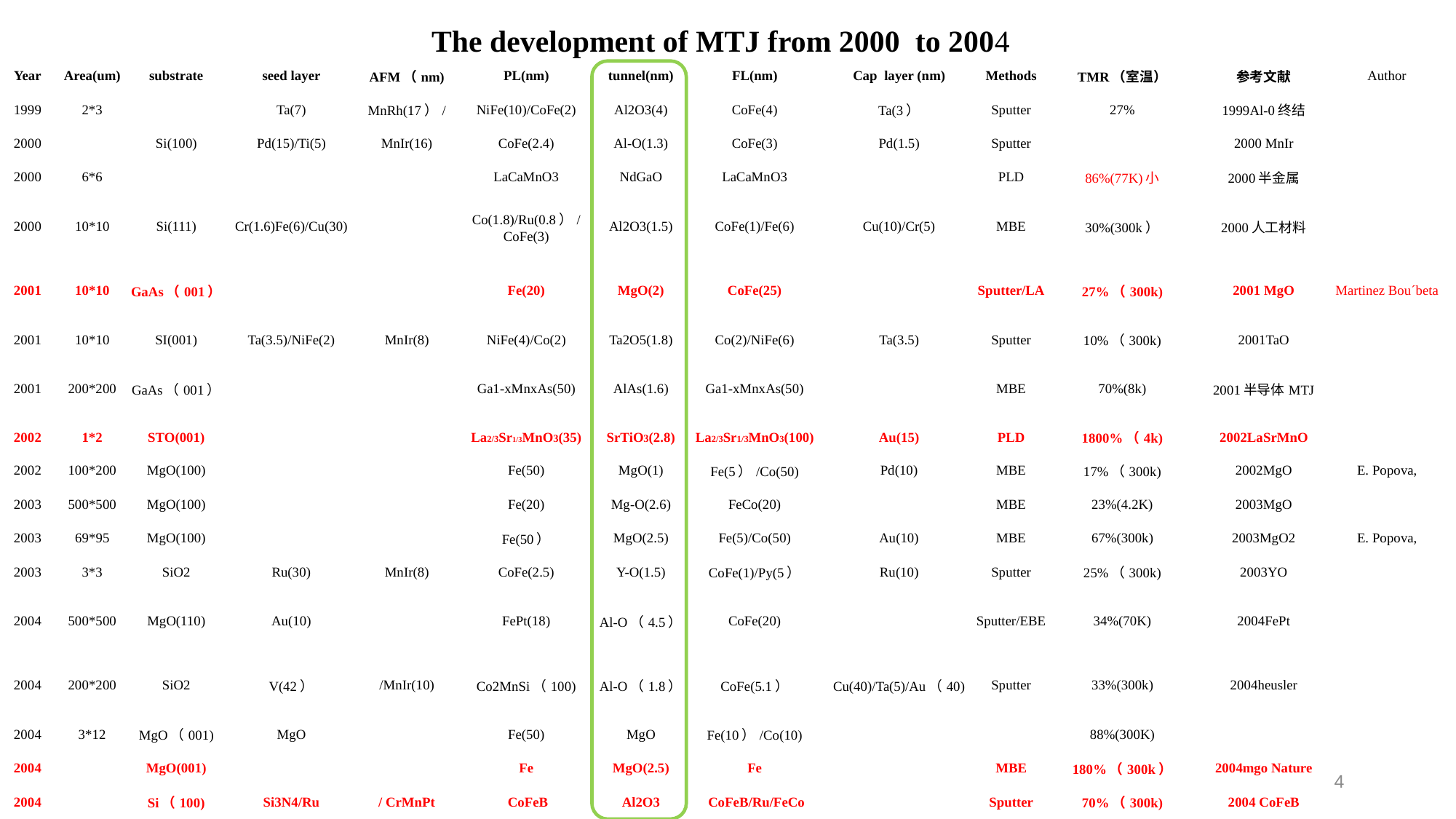

| The development of MTJ from 2000 to 2004 |  |  |  |  |  |  |  |  |  |  |  |  |
| --- | --- | --- | --- | --- | --- | --- | --- | --- | --- | --- | --- | --- |
| Year | Area(um) | substrate | seed layer | AFM（nm) | PL(nm) | tunnel(nm) | FL(nm) | Cap layer (nm) | Methods | TMR（室温） | 参考文献 | Author |
| 1999 | 2\*3 |  | Ta(7) | MnRh(17）/ | NiFe(10)/CoFe(2) | Al2O3(4) | CoFe(4) | Ta(3） | Sputter | 27% | 1999Al-0终结 |  |
| 2000 |  | Si(100) | Pd(15)/Ti(5) | MnIr(16) | CoFe(2.4) | Al-O(1.3) | CoFe(3) | Pd(1.5) | Sputter |  | 2000 MnIr |  |
| 2000 | 6\*6 |  |  |  | LaCaMnO3 | NdGaO | LaCaMnO3 |  | PLD | 86%(77K)小 | 2000半金属 |  |
| 2000 | 10\*10 | Si(111) | Cr(1.6)Fe(6)/Cu(30) |  | Co(1.8)/Ru(0.8）/CoFe(3) | Al2O3(1.5) | CoFe(1)/Fe(6) | Cu(10)/Cr(5) | MBE | 30%(300k） | 2000人工材料 |  |
| 2001 | 10\*10 | GaAs（001） |  |  | Fe(20) | MgO(2) | CoFe(25) |  | Sputter/LA | 27%（300k) | 2001 MgO | Martinez Bou´beta |
| 2001 | 10\*10 | SI(001) | Ta(3.5)/NiFe(2) | MnIr(8) | NiFe(4)/Co(2) | Ta2O5(1.8) | Co(2)/NiFe(6) | Ta(3.5) | Sputter | 10%（300k) | 2001TaO |  |
| 2001 | 200\*200 | GaAs（001） |  |  | Ga1-xMnxAs(50) | AlAs(1.6) | Ga1-xMnxAs(50) |  | MBE | 70%(8k) | 2001半导体MTJ |  |
| 2002 | 1\*2 | STO(001) |  |  | La2/3Sr1/3MnO3(35) | SrTiO3(2.8) | La2/3Sr1/3MnO3(100) | Au(15) | PLD | 1800%（4k) | 2002LaSrMnO |  |
| 2002 | 100\*200 | MgO(100) |  |  | Fe(50) | MgO(1) | Fe(5）/Co(50) | Pd(10) | MBE | 17%（300k) | 2002MgO | E. Popova, |
| 2003 | 500\*500 | MgO(100) |  |  | Fe(20) | Mg-O(2.6) | FeCo(20) |  | MBE | 23%(4.2K) | 2003MgO |  |
| 2003 | 69\*95 | MgO(100) |  |  | Fe(50） | MgO(2.5) | Fe(5)/Co(50) | Au(10) | MBE | 67%(300k) | 2003MgO2 | E. Popova, |
| 2003 | 3\*3 | SiO2 | Ru(30) | MnIr(8) | CoFe(2.5) | Y-O(1.5) | CoFe(1)/Py(5） | Ru(10) | Sputter | 25%（300k) | 2003YO |  |
| 2004 | 500\*500 | MgO(110) | Au(10) |  | FePt(18) | Al-O（4.5） | CoFe(20) |  | Sputter/EBE | 34%(70K) | 2004FePt |  |
| 2004 | 200\*200 | SiO2 | V(42） | /MnIr(10) | Co2MnSi（100) | Al-O（1.8） | CoFe(5.1） | Cu(40)/Ta(5)/Au（40) | Sputter | 33%(300k) | 2004heusler |  |
| 2004 | 3\*12 | MgO（001) | MgO |  | Fe(50) | MgO | Fe(10）/Co(10) |  |  | 88%(300K) |  |  |
| 2004 |  | MgO(001) |  |  | Fe | MgO(2.5) | Fe |  | MBE | 180%（300k） | 2004mgo Nature |  |
| 2004 |  | Si（100) | Si3N4/Ru | / CrMnPt | CoFeB | Al2O3 | CoFeB/Ru/FeCo |  | Sputter | 70%（300k) | 2004 CoFeB |  |

4